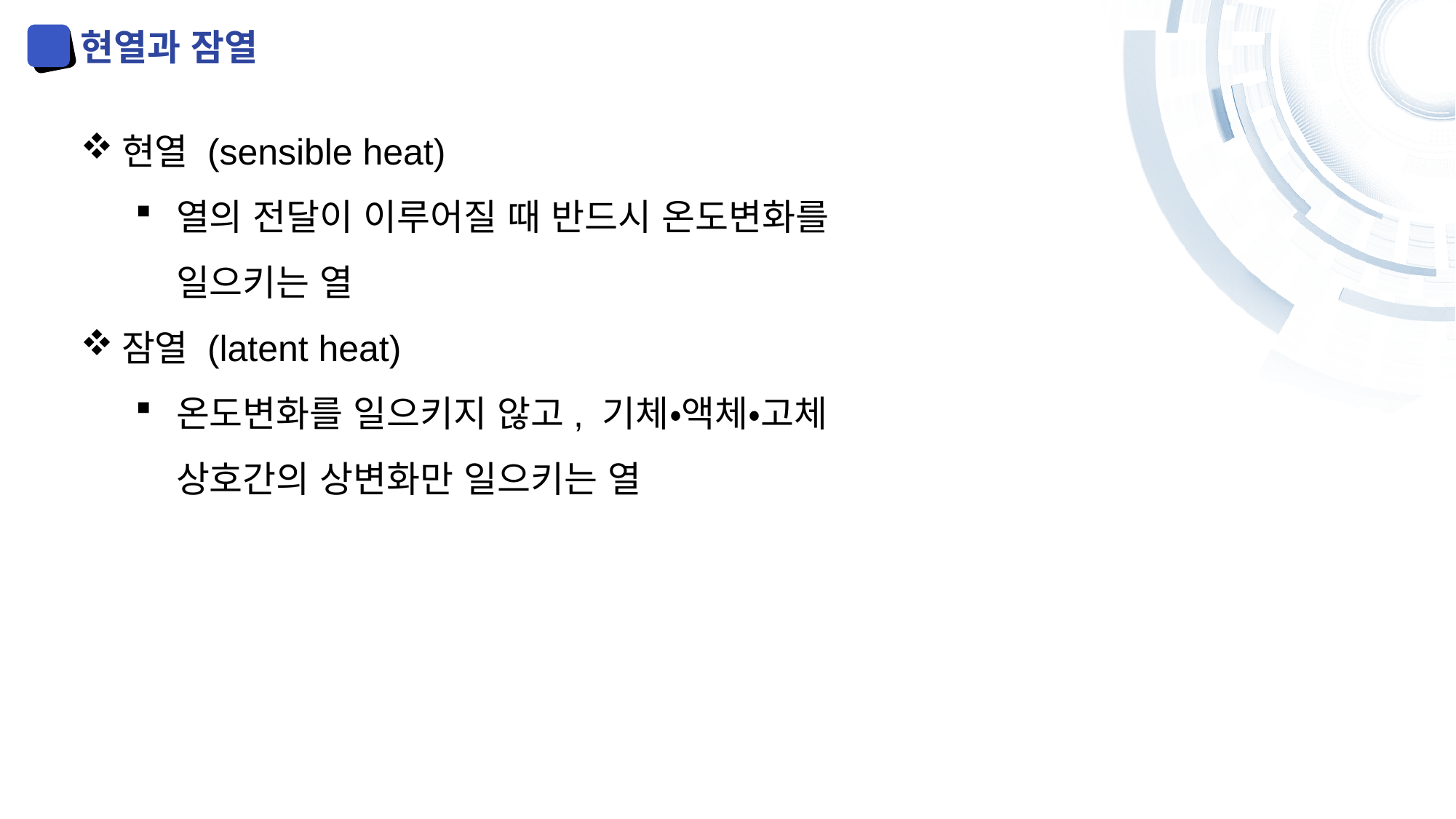

현열과 잠열

현열 (sensible heat)
열의 전달이 이루어질 때 반드시 온도변화를 일으키는 열
잠열 (latent heat)
온도변화를 일으키지 않고, 기체•액체•고체 상호간의 상변화만 일으키는 열